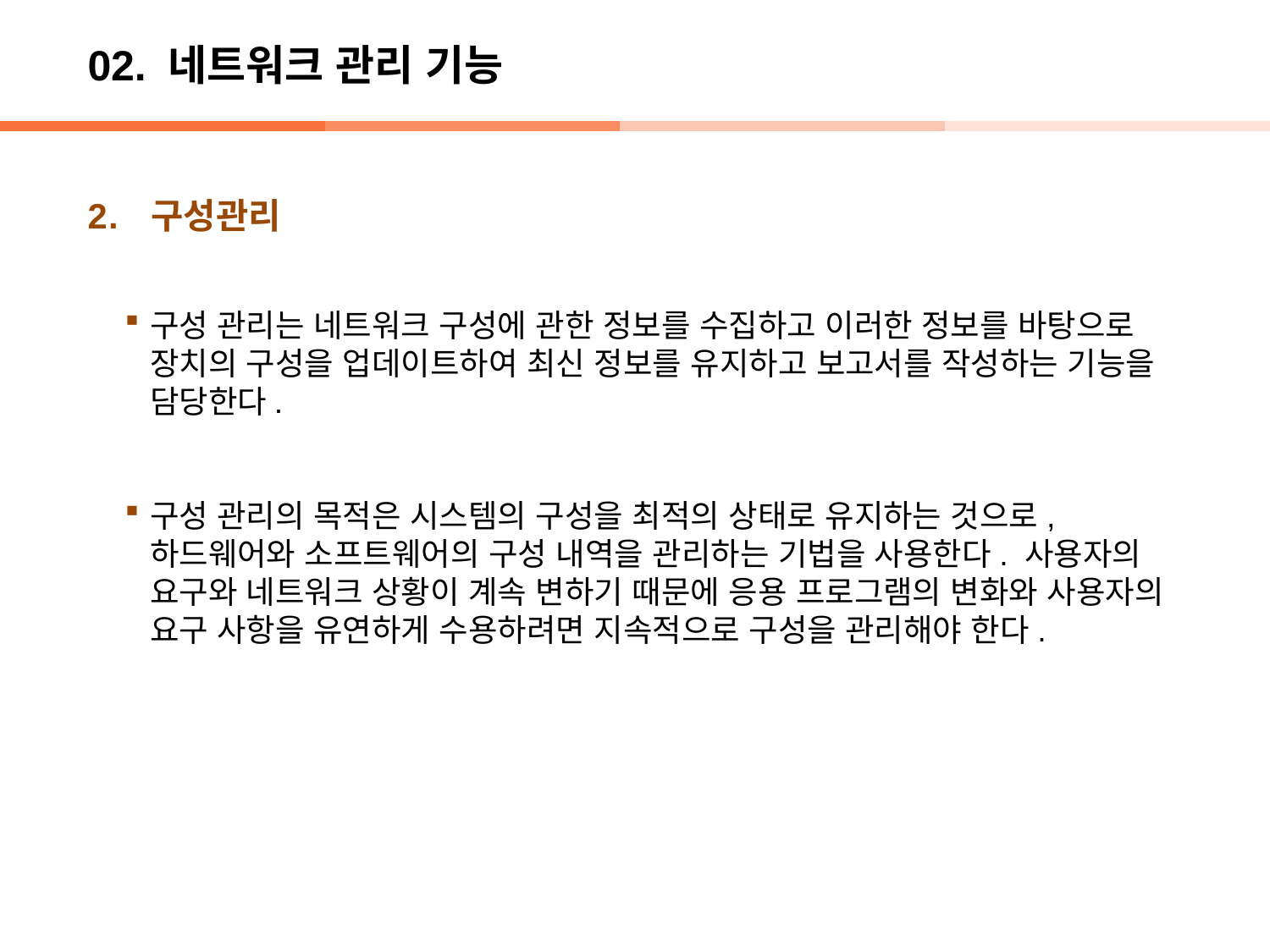

# 02. 네트워크 관리 기능
구성관리

구성 관리는 네트워크 구성에 관한 정보를 수집하고 이러한 정보를 바탕으로 장치의 구성을 업데이트하여 최신 정보를 유지하고 보고서를 작성하는 기능을 담당한다.

구성 관리의 목적은 시스템의 구성을 최적의 상태로 유지하는 것으로, 하드웨어와 소프트웨어의 구성 내역을 관리하는 기법을 사용한다. 사용자의 요구와 네트워크 상황이 계속 변하기 때문에 응용 프로그램의 변화와 사용자의 요구 사항을 유연하게 수용하려면 지속적으로 구성을 관리해야 한다.